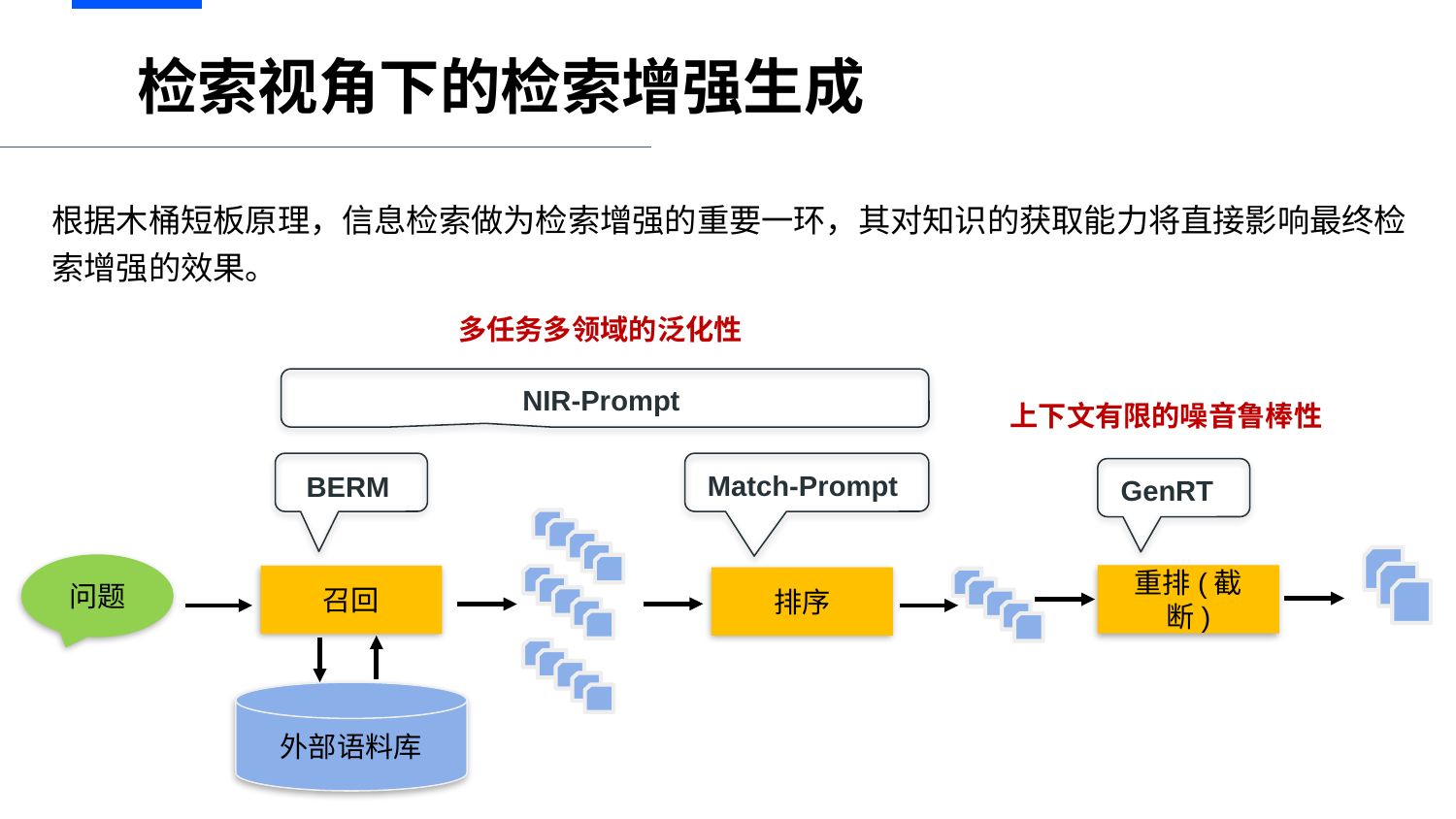

# 检索视角下的检索增强生成
根据木桶短板原理，信息检索做为检索增强的重要一环，其对知识的获取能力将直接影响最终检索增强的效果。
多任务多领域的泛化性

NIR-Prompt
上下文有限的噪音鲁棒性

Match-Prompt
BERM

GenRT

问题

重排(截断)
召回

排序

外部语料库